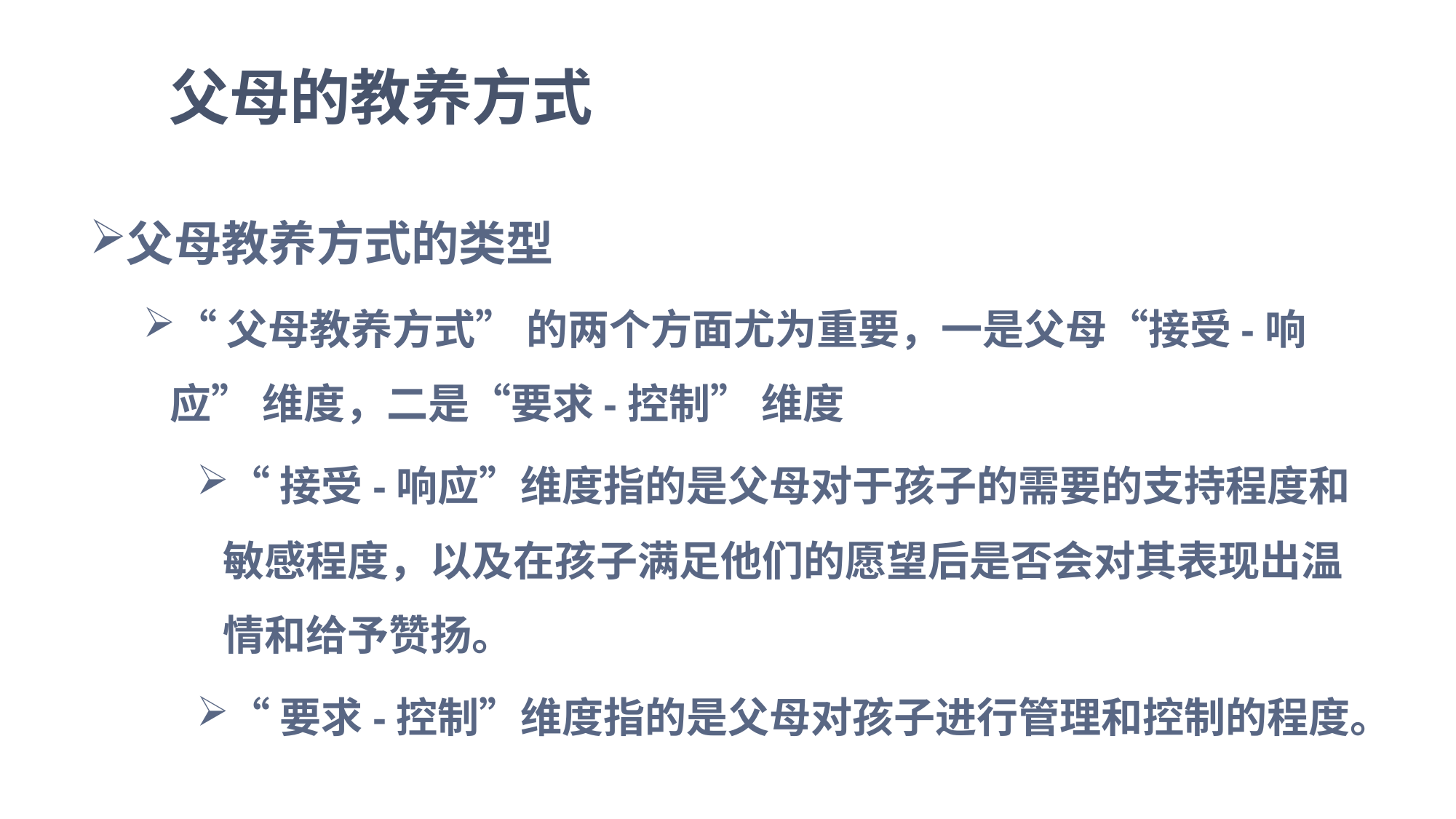

父母的教养方式
父母教养方式的类型
“父母教养方式” 的两个方面尤为重要，一是父母“接受-响应” 维度，二是“要求-控制” 维度
“接受-响应”维度指的是父母对于孩子的需要的支持程度和敏感程度，以及在孩子满足他们的愿望后是否会对其表现出温情和给予赞扬。
“要求-控制”维度指的是父母对孩子进行管理和控制的程度。